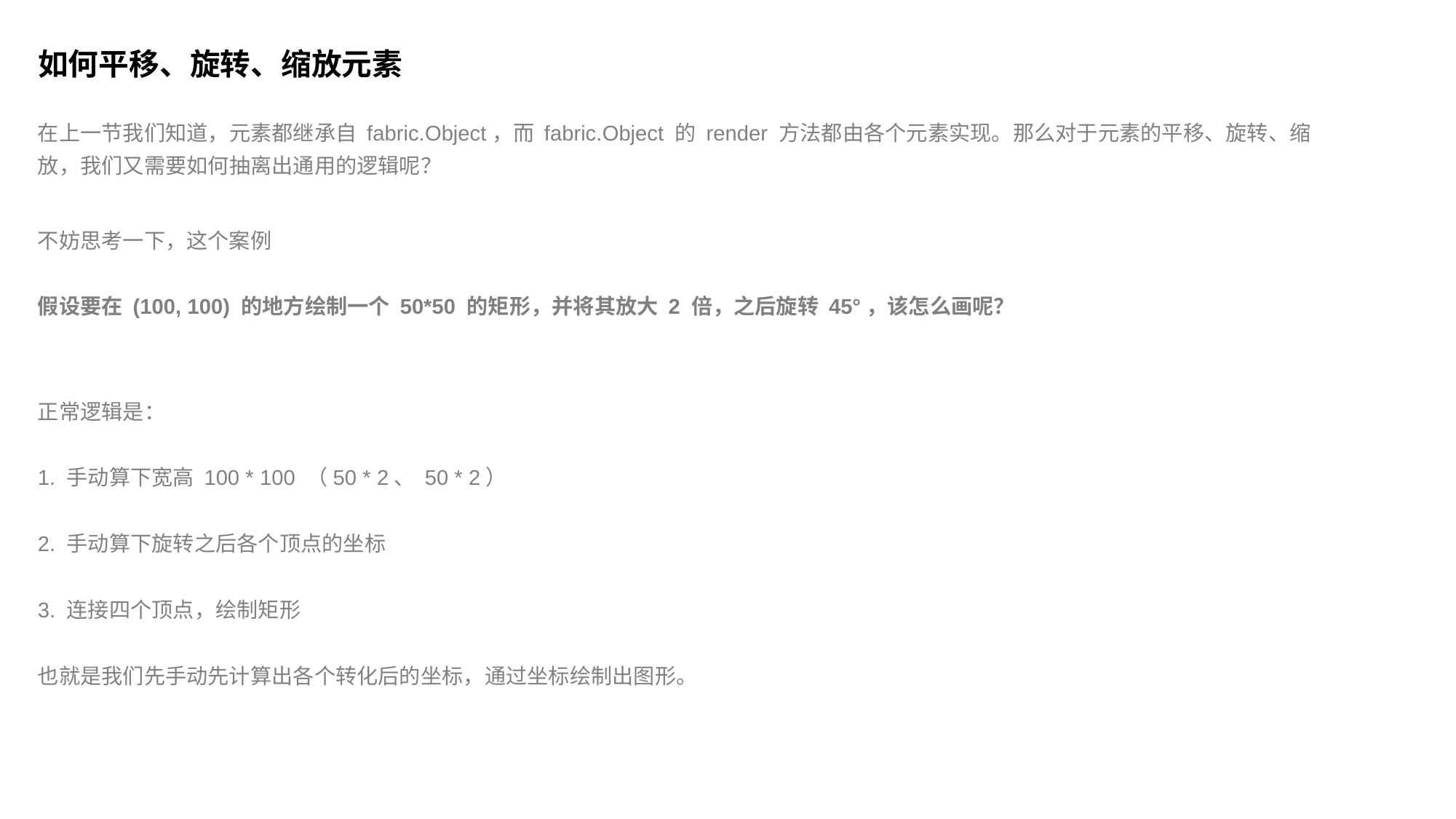

如何平移、旋转、缩放元素
在上一节我们知道，元素都继承自 fabric.Object，而 fabric.Object 的 render 方法都由各个元素实现。那么对于元素的平移、旋转、缩放，我们又需要如何抽离出通用的逻辑呢？
不妨思考一下，这个案例

假设要在 (100, 100) 的地方绘制一个 50*50 的矩形，并将其放大 2 倍，之后旋转 45°，该怎么画呢？
正常逻辑是：

1. 手动算下宽高 100 * 100 （50 * 2、 50 * 2）

2. 手动算下旋转之后各个顶点的坐标

3. 连接四个顶点，绘制矩形

也就是我们先手动先计算出各个转化后的坐标，通过坐标绘制出图形。